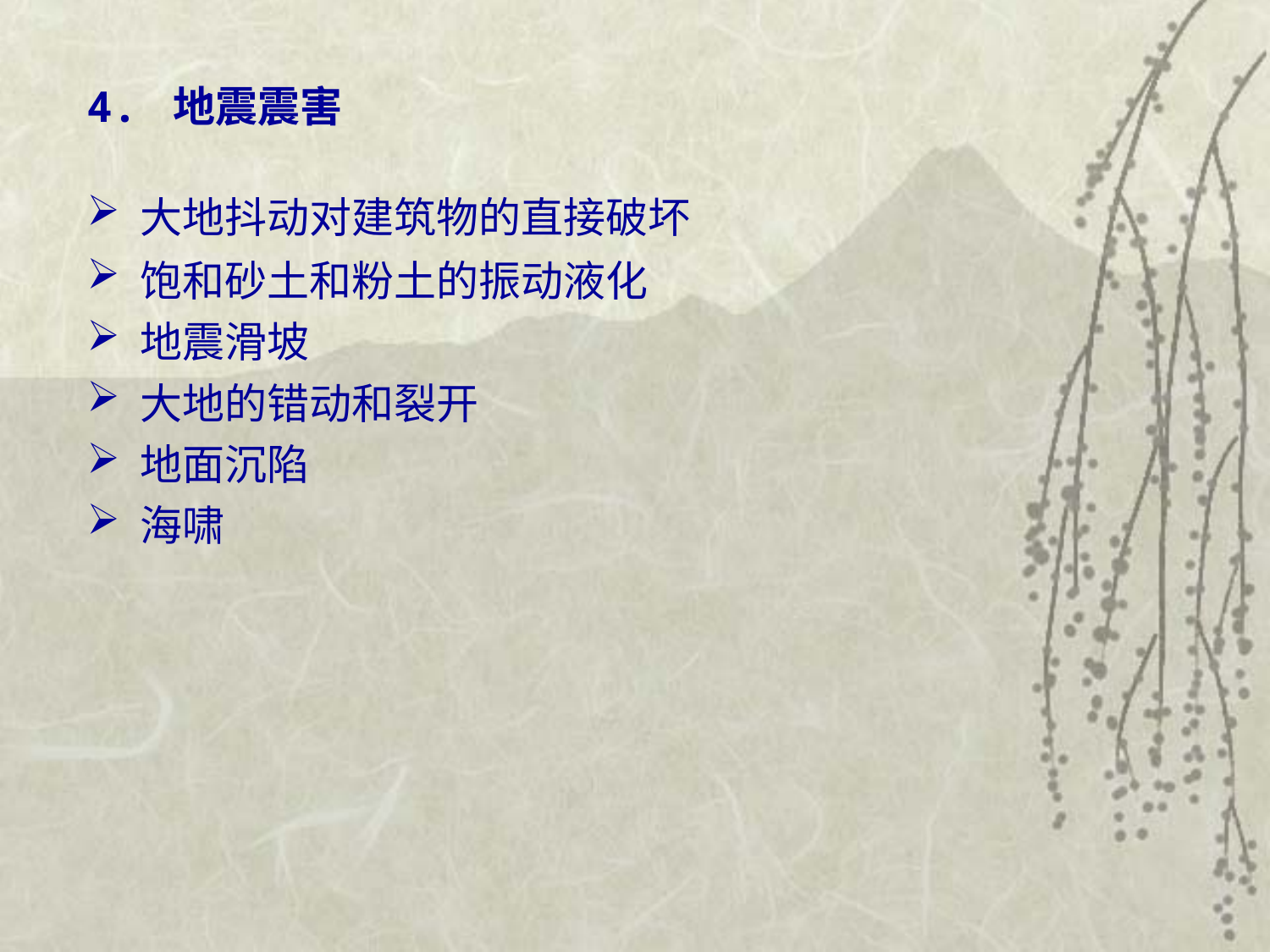

4. 地震震害

 大地抖动对建筑物的直接破坏
 饱和砂土和粉土的振动液化
 地震滑坡
 大地的错动和裂开
 地面沉陷
 海啸